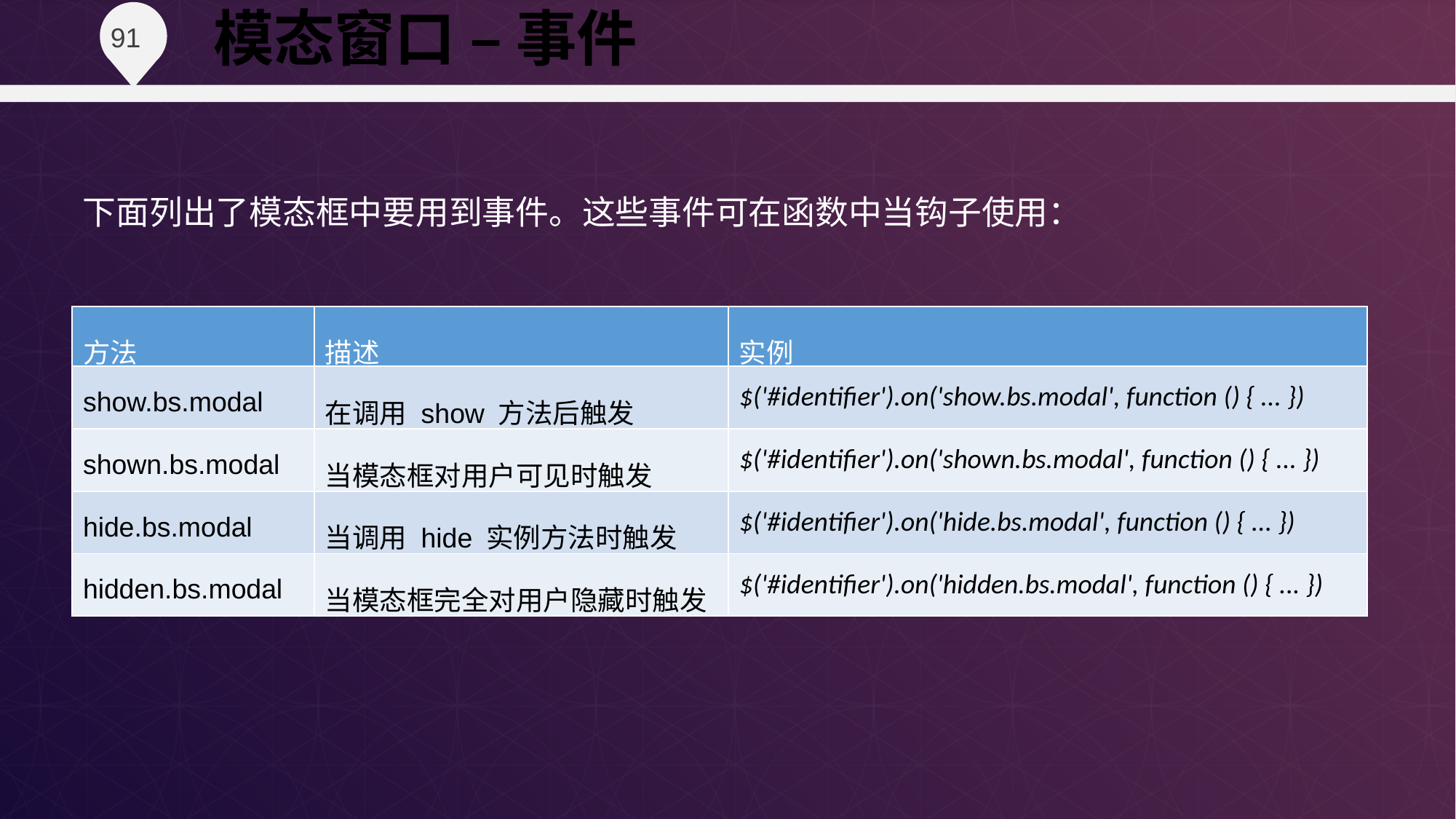

模态窗口 – 事件
下面列出了模态框中要用到事件。这些事件可在函数中当钩子使用：
| 方法 | 描述 | 实例 |
| --- | --- | --- |
| show.bs.modal | 在调用 show 方法后触发 | $('#identifier').on('show.bs.modal', function () { ... }) |
| shown.bs.modal | 当模态框对用户可见时触发 | $('#identifier').on('shown.bs.modal', function () { ... }) |
| hide.bs.modal | 当调用 hide 实例方法时触发 | $('#identifier').on('hide.bs.modal', function () { ... }) |
| hidden.bs.modal | 当模态框完全对用户隐藏时触发 | $('#identifier').on('hidden.bs.modal', function () { ... }) |